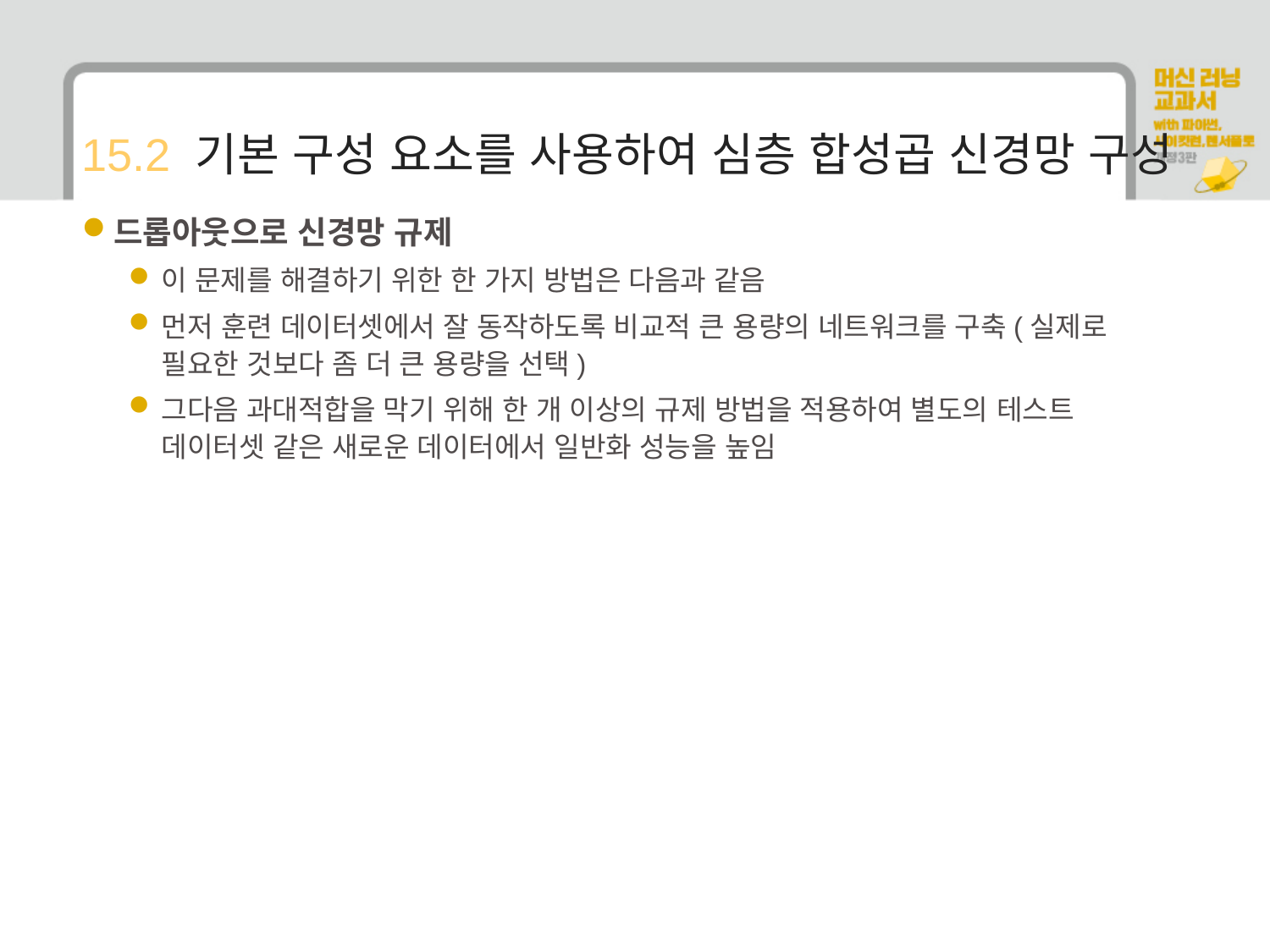

# 15.2 기본 구성 요소를 사용하여 심층 합성곱 신경망 구성
드롭아웃으로 신경망 규제
이 문제를 해결하기 위한 한 가지 방법은 다음과 같음
먼저 훈련 데이터셋에서 잘 동작하도록 비교적 큰 용량의 네트워크를 구축(실제로 필요한 것보다 좀 더 큰 용량을 선택)
그다음 과대적합을 막기 위해 한 개 이상의 규제 방법을 적용하여 별도의 테스트 데이터셋 같은 새로운 데이터에서 일반화 성능을 높임